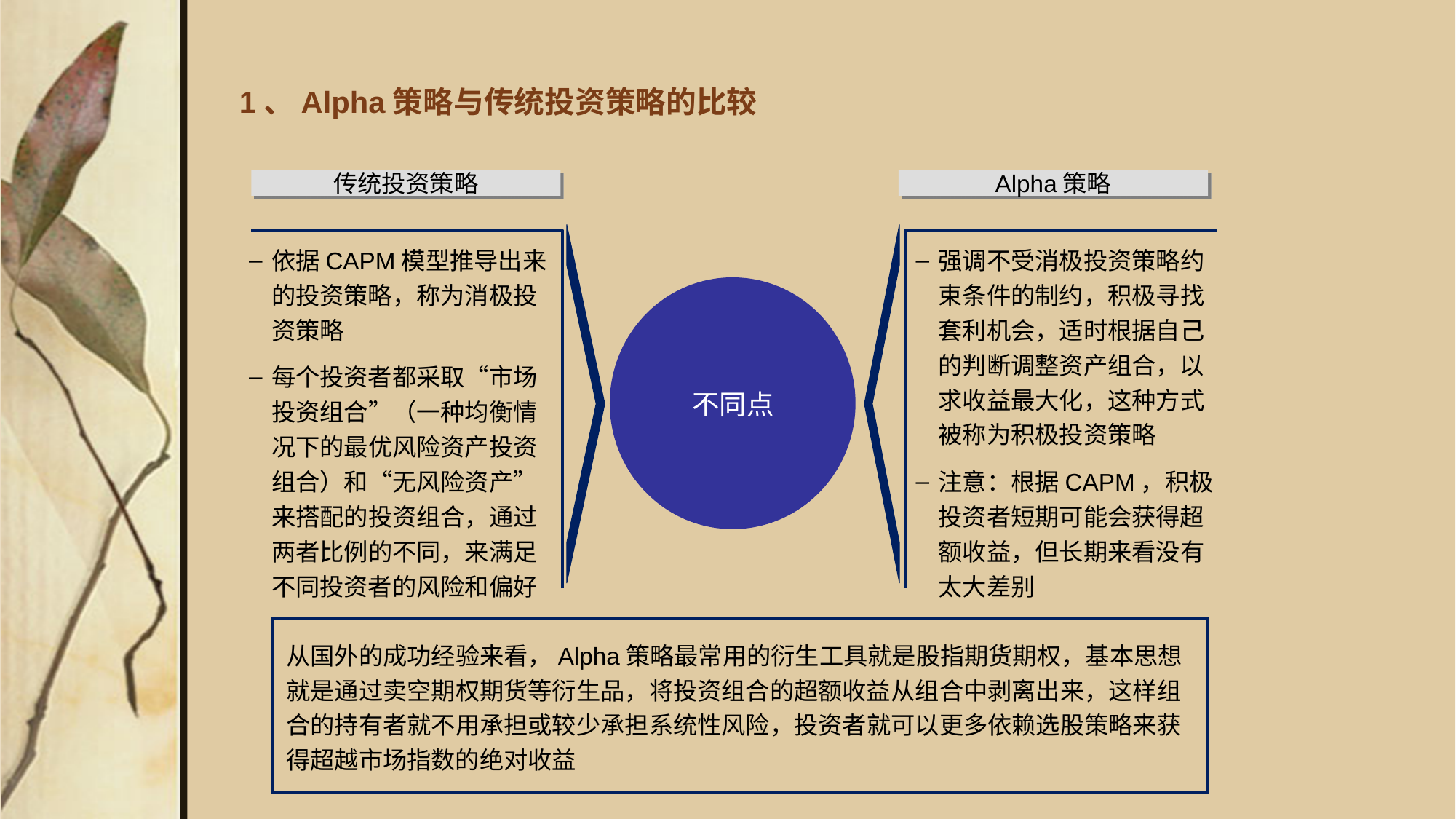

# 1、Alpha策略与传统投资策略的比较
传统投资策略

Alpha策略

依据CAPM模型推导出来的投资策略，称为消极投资策略
每个投资者都采取“市场投资组合”（一种均衡情况下的最优风险资产投资组合）和“无风险资产”来搭配的投资组合，通过两者比例的不同，来满足不同投资者的风险和偏好
强调不受消极投资策略约束条件的制约，积极寻找套利机会，适时根据自己的判断调整资产组合，以求收益最大化，这种方式被称为积极投资策略
注意：根据CAPM，积极投资者短期可能会获得超额收益，但长期来看没有太大差别

不同点

从国外的成功经验来看，Alpha策略最常用的衍生工具就是股指期货期权，基本思想就是通过卖空期权期货等衍生品，将投资组合的超额收益从组合中剥离出来，这样组合的持有者就不用承担或较少承担系统性风险，投资者就可以更多依赖选股策略来获得超越市场指数的绝对收益